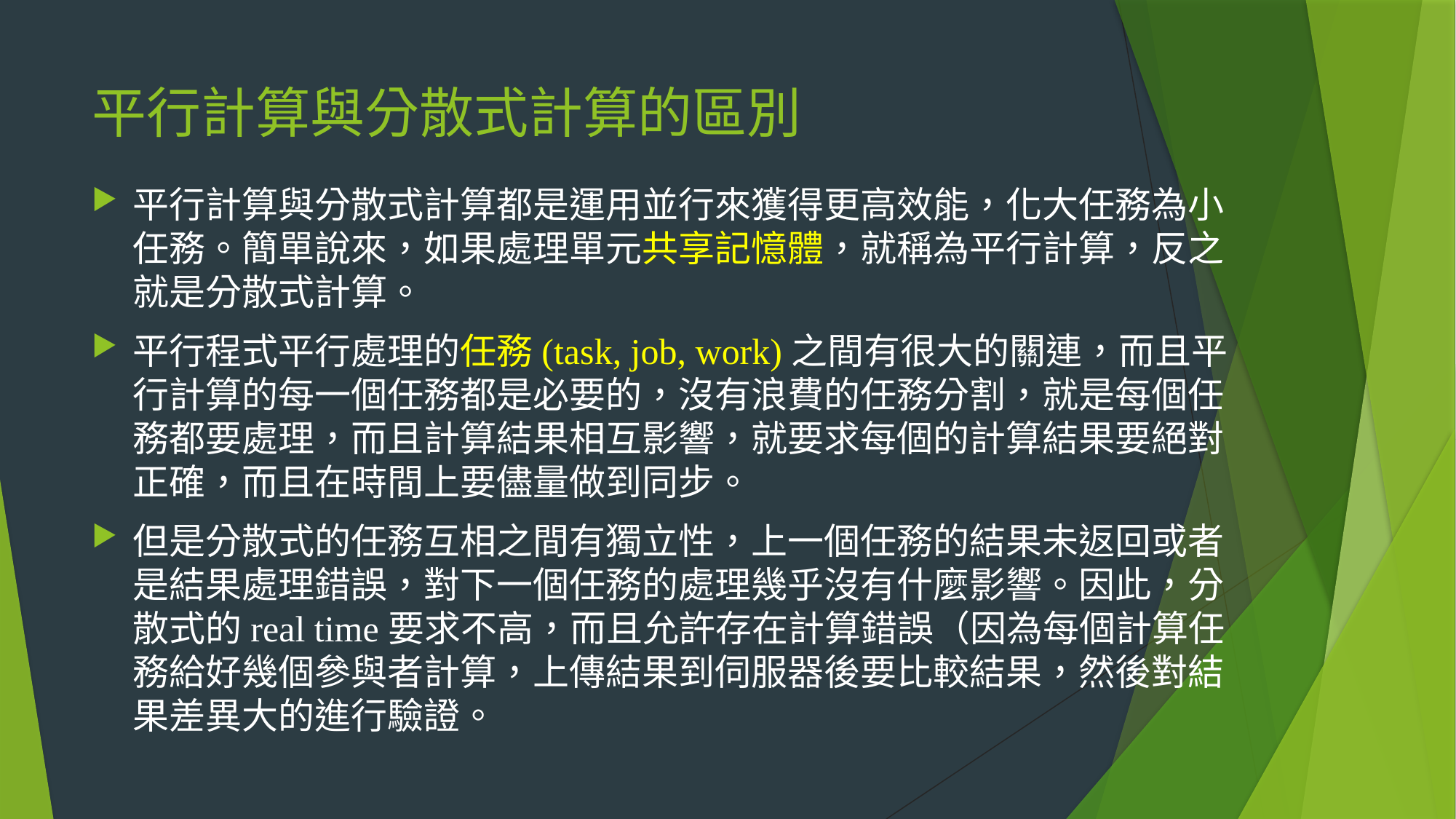

# 平行計算與分散式計算的區別
平行計算與分散式計算都是運用並行來獲得更高效能，化大任務為小任務。簡單說來，如果處理單元共享記憶體，就稱為平行計算，反之就是分散式計算。
平行程式平行處理的任務(task, job, work)之間有很大的關連，而且平行計算的每一個任務都是必要的，沒有浪費的任務分割，就是每個任務都要處理，而且計算結果相互影響，就要求每個的計算結果要絕對正確，而且在時間上要儘量做到同步。
但是分散式的任務互相之間有獨立性，上一個任務的結果未返回或者是結果處理錯誤，對下一個任務的處理幾乎沒有什麼影響。因此，分散式的real time要求不高，而且允許存在計算錯誤（因為每個計算任務給好幾個參與者計算，上傳結果到伺服器後要比較結果，然後對結果差異大的進行驗證。